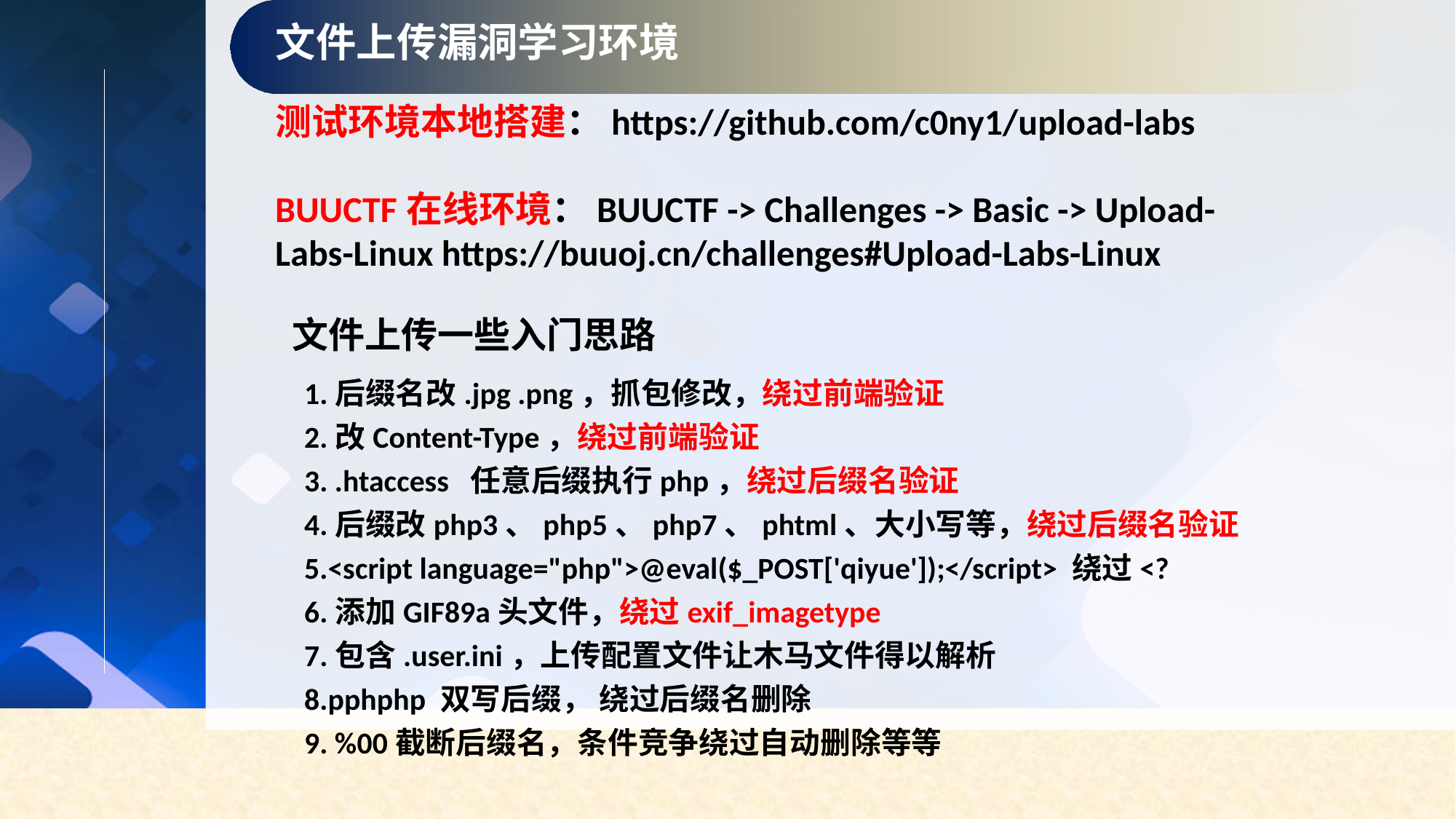

文件上传漏洞学习环境
测试环境本地搭建：https://github.com/c0ny1/upload-labs

BUUCTF在线环境：BUUCTF -> Challenges -> Basic -> Upload-Labs-Linux https://buuoj.cn/challenges#Upload-Labs-Linux
文件上传一些入门思路
1.后缀名改.jpg .png，抓包修改，绕过前端验证
2.改Content-Type，绕过前端验证
3. .htaccess  任意后缀执行php，绕过后缀名验证
4.后缀改php3、php5、php7、phtml、大小写等，绕过后缀名验证
5.<script language="php">@eval($_POST['qiyue']);</script> 绕过<?
6.添加GIF89a头文件，绕过exif_imagetype
7.包含.user.ini，上传配置文件让木马文件得以解析
8.pphphp 双写后缀， 绕过后缀名删除
9. %00截断后缀名，条件竞争绕过自动删除等等